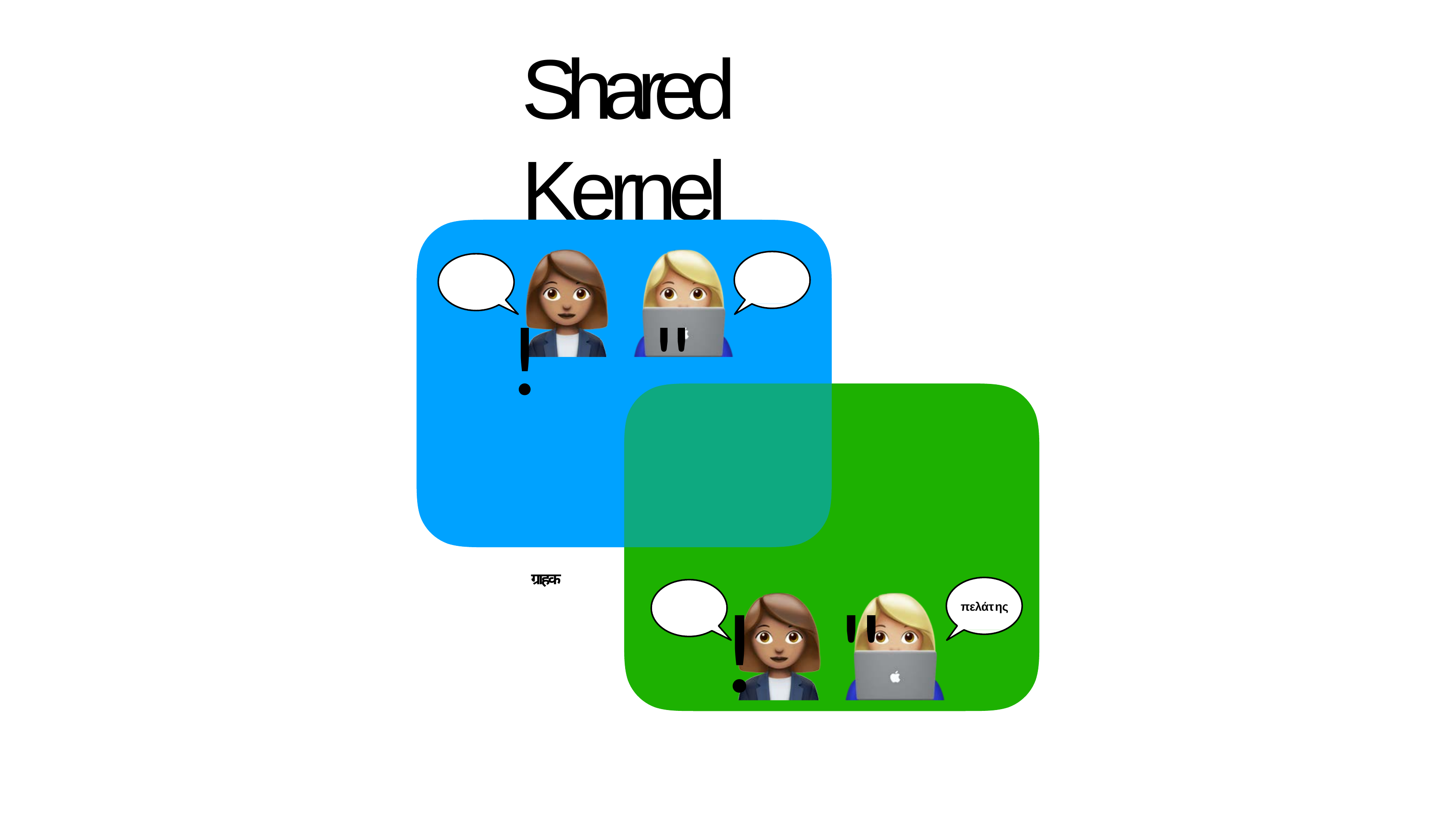

# Shared Kernel
!" ग्राहक

氝ਮ

!"

πελάτης